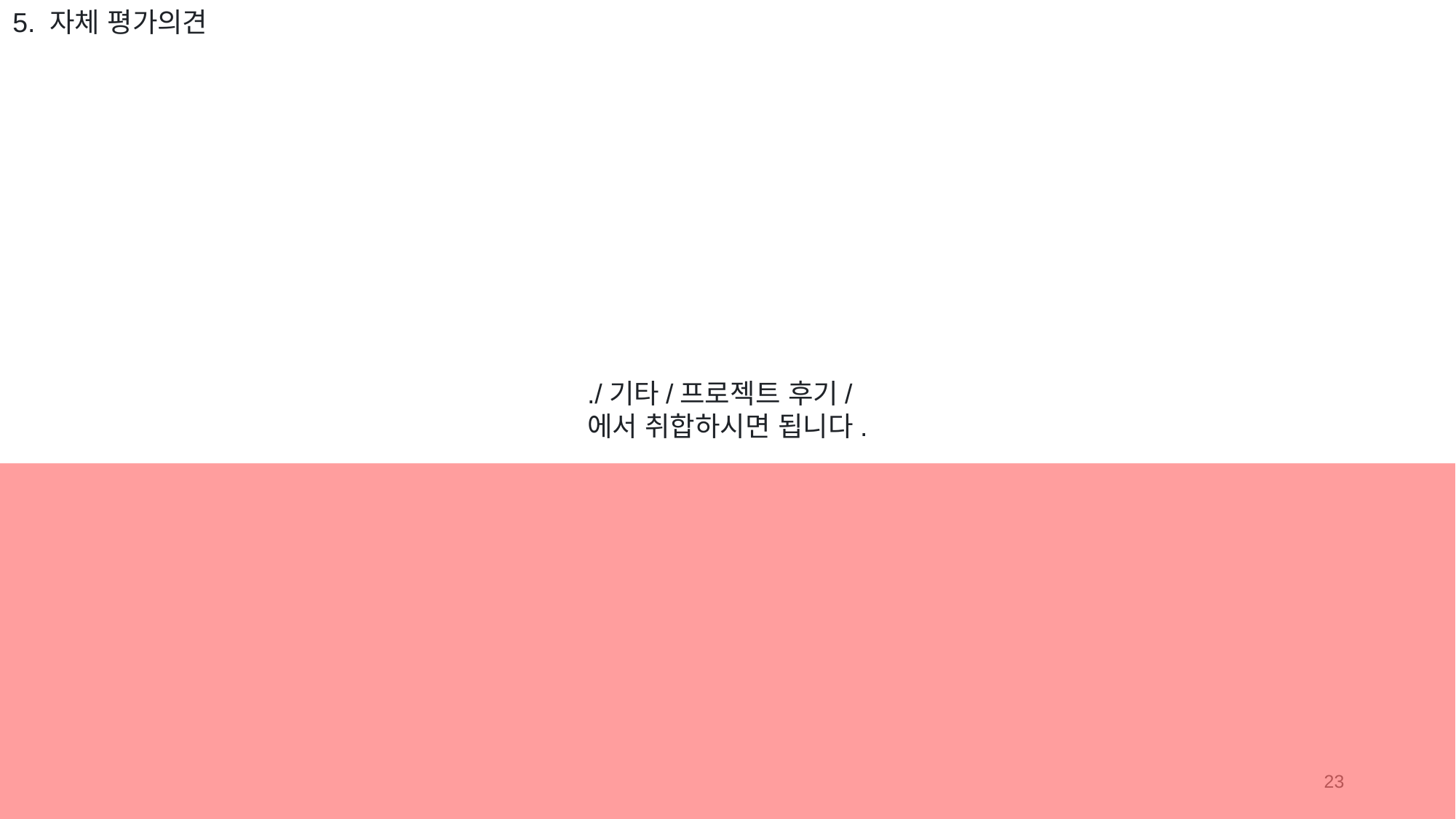

5. 자체 평가의견
./기타/프로젝트 후기/
에서 취합하시면 됩니다.

23